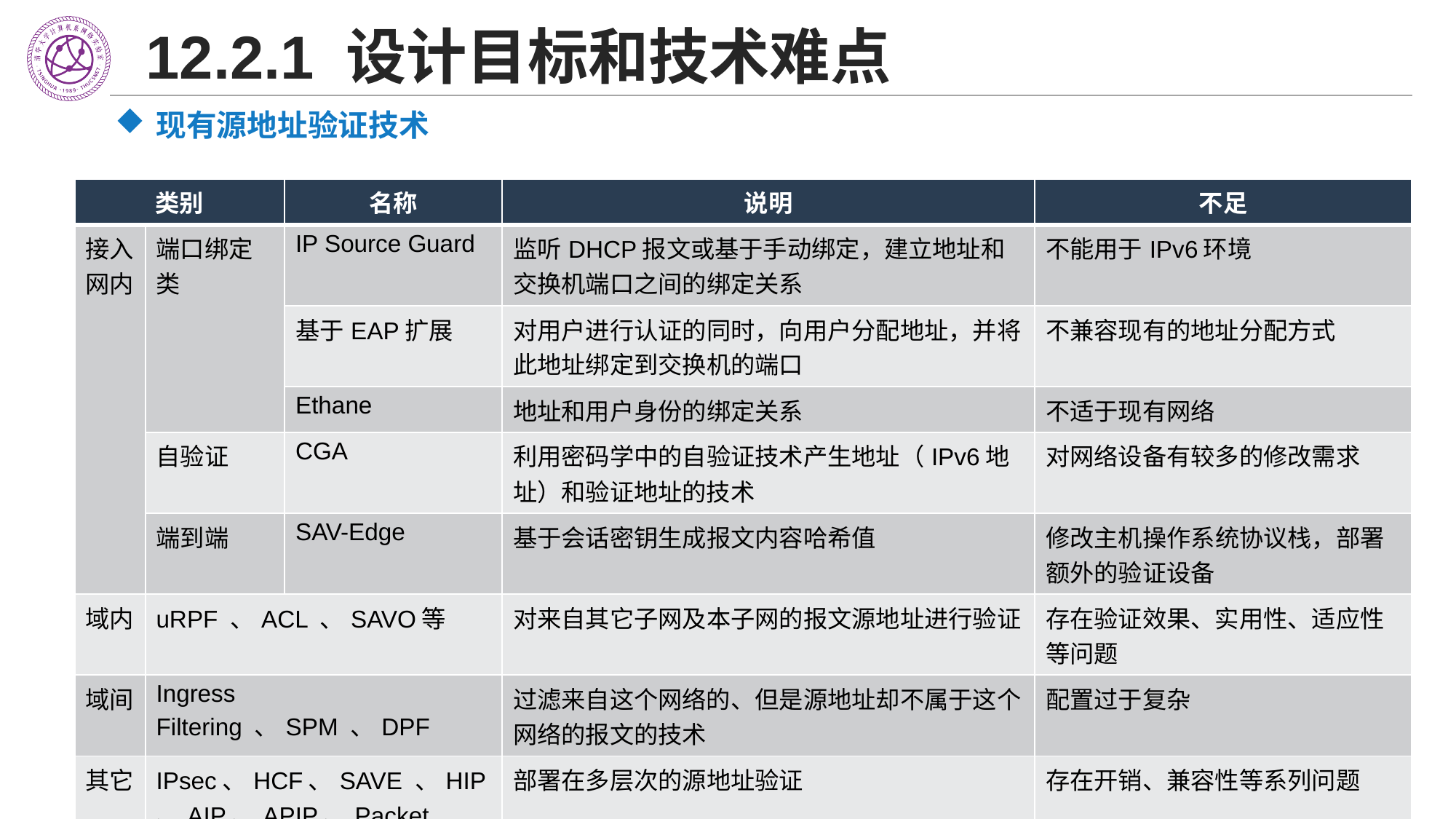

# 12.2.1 设计目标和技术难点
现有源地址验证技术
| 类别 |  | 名称 | 说明 | 不足 |
| --- | --- | --- | --- | --- |
| 接入网内 | 端口绑定类 | IP Source Guard | 监听DHCP报文或基于手动绑定，建立地址和交换机端口之间的绑定关系 | 不能用于IPv6环境 |
|  |  | 基于EAP扩展 | 对用户进行认证的同时，向用户分配地址，并将此地址绑定到交换机的端口 | 不兼容现有的地址分配方式 |
|  |  | Ethane | 地址和用户身份的绑定关系 | 不适于现有网络 |
|  | 自验证 | CGA | 利用密码学中的自验证技术产生地址（IPv6地址）和验证地址的技术 | 对网络设备有较多的修改需求 |
|  | 端到端 | SAV-Edge | 基于会话密钥生成报文内容哈希值 | 修改主机操作系统协议栈，部署额外的验证设备 |
| 域内 | uRPF 、ACL 、SAVO等 |  | 对来自其它子网及本子网的报文源地址进行验证 | 存在验证效果、实用性、适应性等问题 |
| 域间 | Ingress Filtering 、SPM 、DPF |  | 过滤来自这个网络的、但是源地址却不属于这个网络的报文的技术 | 配置过于复杂 |
| 其它 | IPsec、HCF、SAVE 、HIP、AIP、APIP、Packet Passports |  | 部署在多层次的源地址验证 | 存在开销、兼容性等系列问题 |